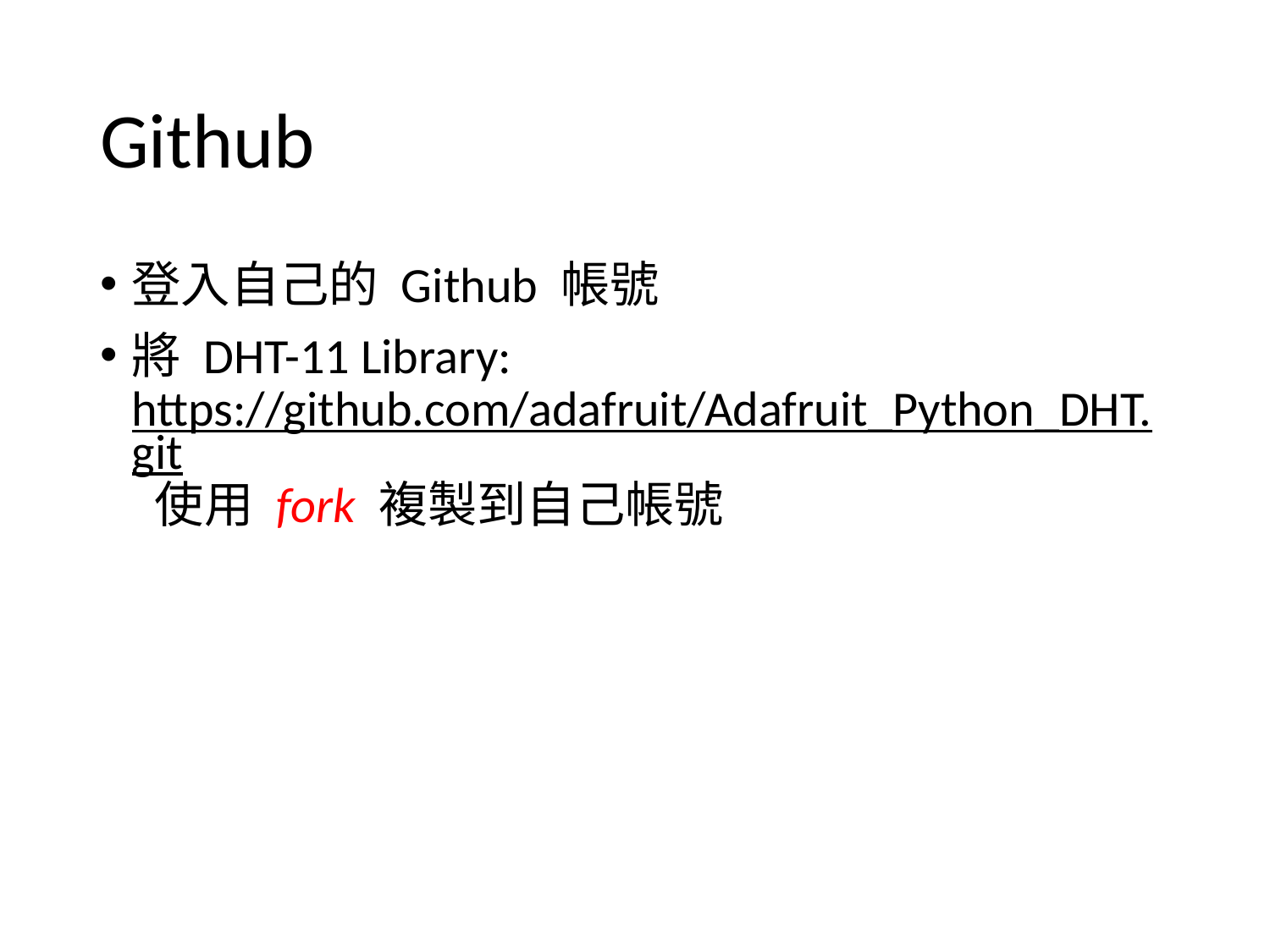

# Github
登入自己的 Github 帳號
將 DHT-11 Library: https://github.com/adafruit/Adafruit_Python_DHT.git 使用 fork 複製到自己帳號